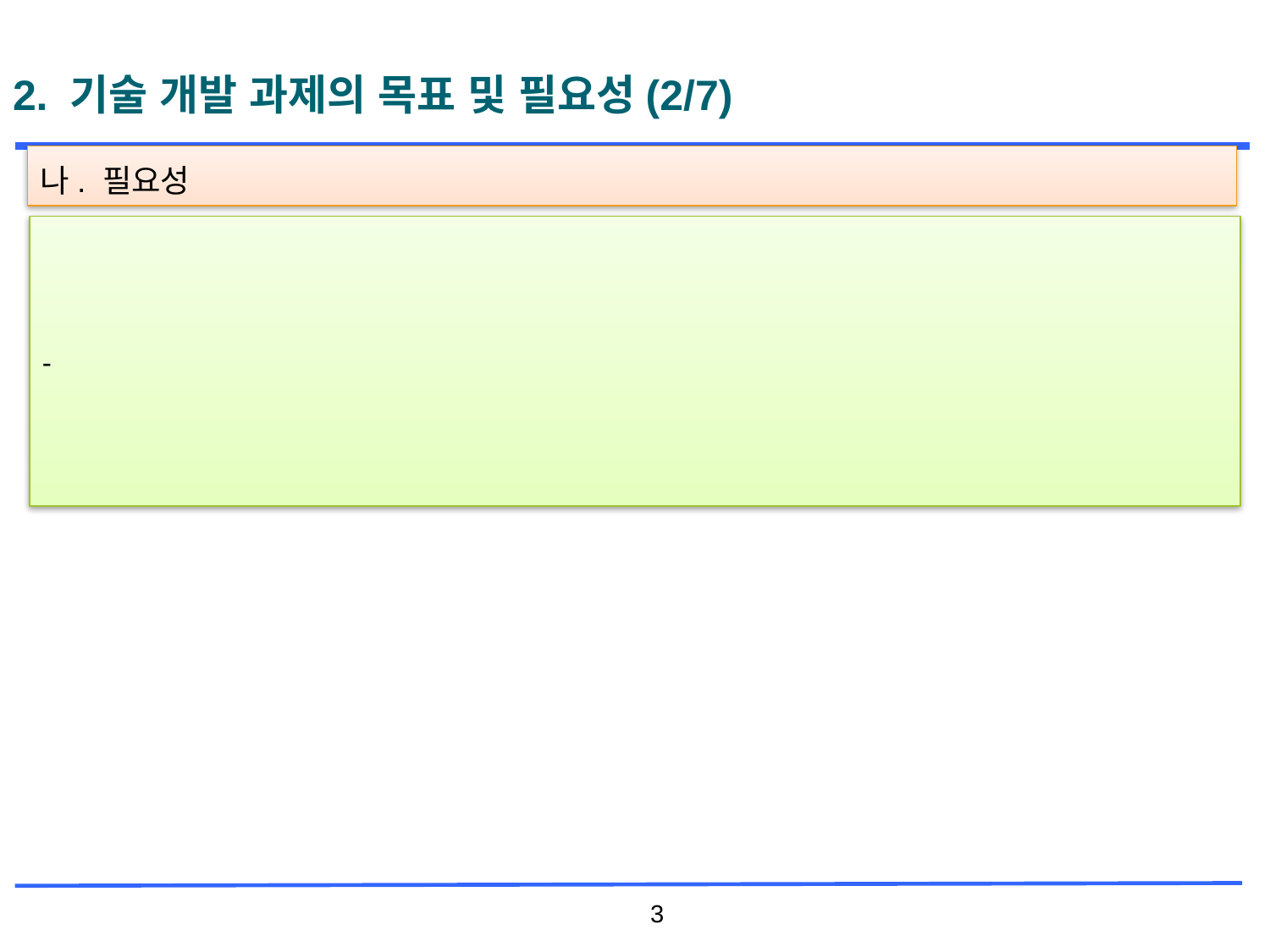

# 2. 기술 개발 과제의 목표 및 필요성(2/7)
나. 필요성

-

3